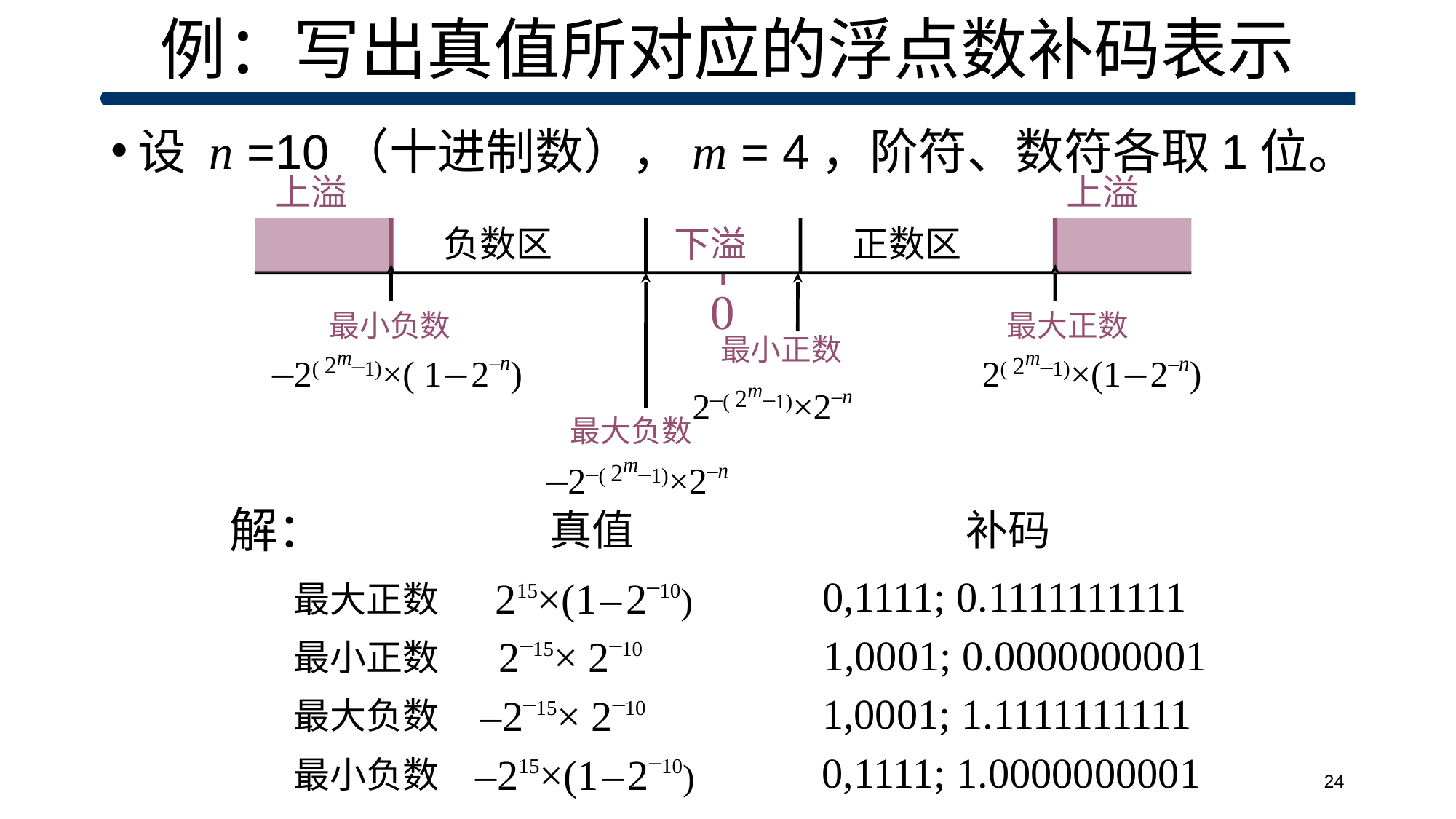

# 例：写出真值所对应的浮点数补码表示
设 n =10（十进制数），m = 4，阶符、数符各取1位。
上溢
上溢
负数区
下溢
正数区

0
最小负数
最大正数
最小正数
–2( 2m–1)×( 1 – 2–n)
2( 2m–1)×(1 – 2–n)
2–( 2m–1)×2–n
最大负数
–2–( 2m–1)×2–n
解：
真值
补码
0,1111; 0.1111111111
215×(1 – 2–10)
最大正数
2–15× 2–10
1,0001; 0.0000000001
最小正数
1,0001; 1.1111111111
–2–15× 2–10
最大负数
 –215×(1 – 2–10)
0,1111; 1.0000000001
最小负数
24